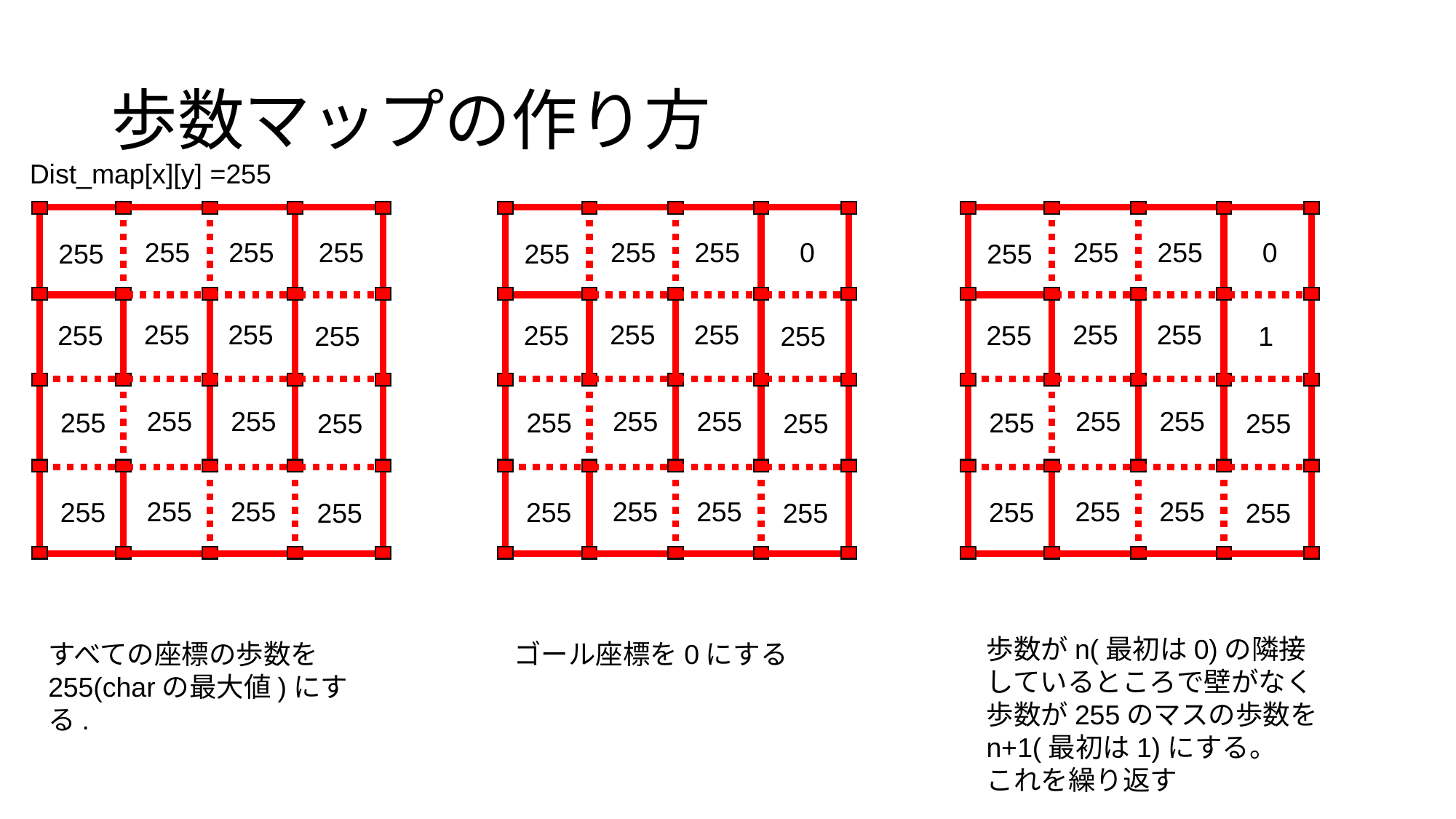

# 歩数マップの作り方

Dist_map[x][y] =255

255
  0
  0
255
255
255
255
255
255
255
255
255

255
255
255
255
255
255
255
255
255
255
255
  1

255
255
255
255
255
255
255
255
255
255
255
255

255
255
255
255
255
255
255
255
255
255
255
255

歩数がn(最初は0)の隣接しているところで壁がなく歩数が255のマスの歩数をn+1(最初は1)にする。
これを繰り返す
すべての座標の歩数を255(charの最大値)にする.
ゴール座標を0にする